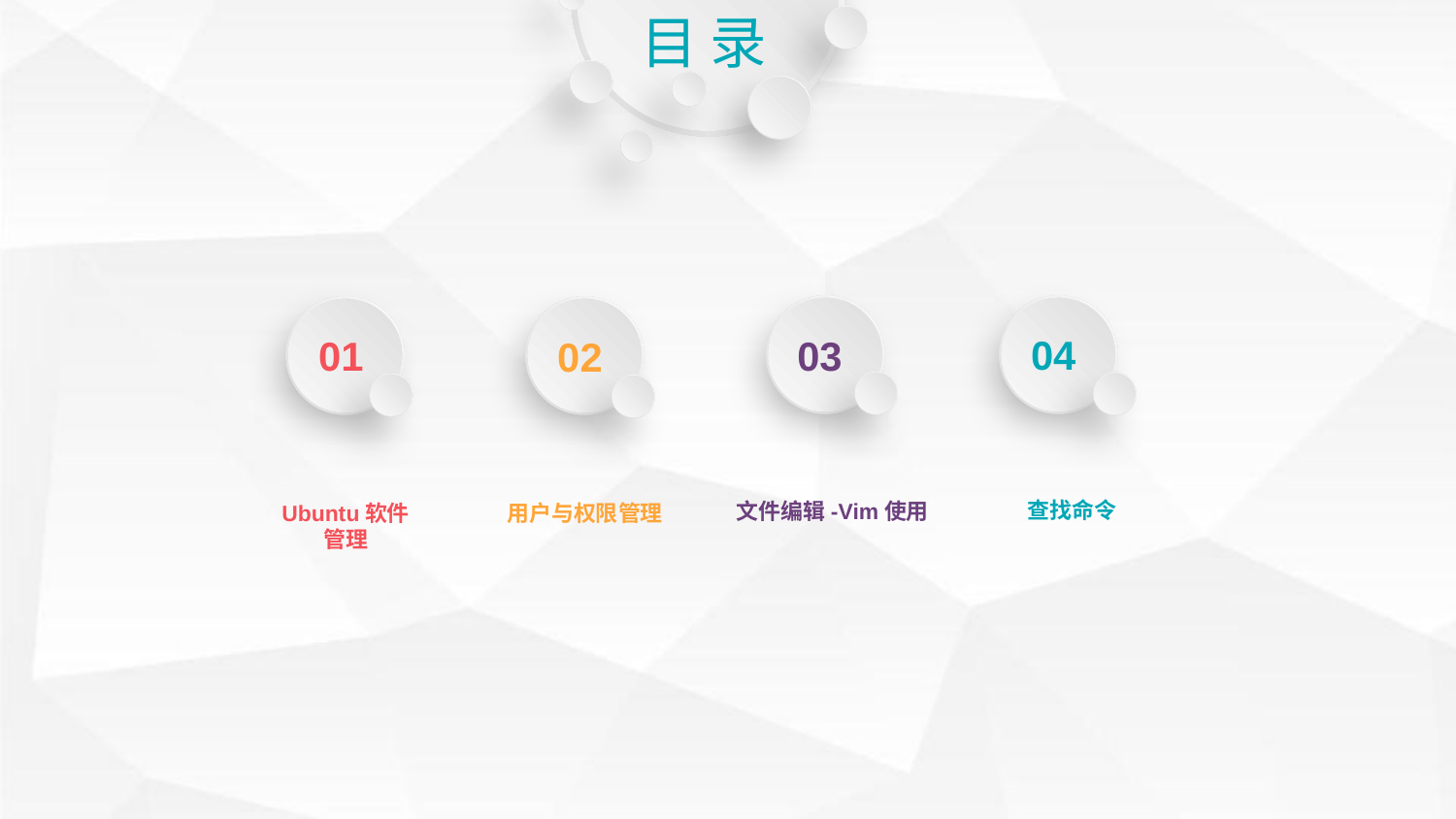

目 录

03

04

01

02

查找命令

文件编辑-Vim使用

用户与权限管理

Ubuntu软件管理